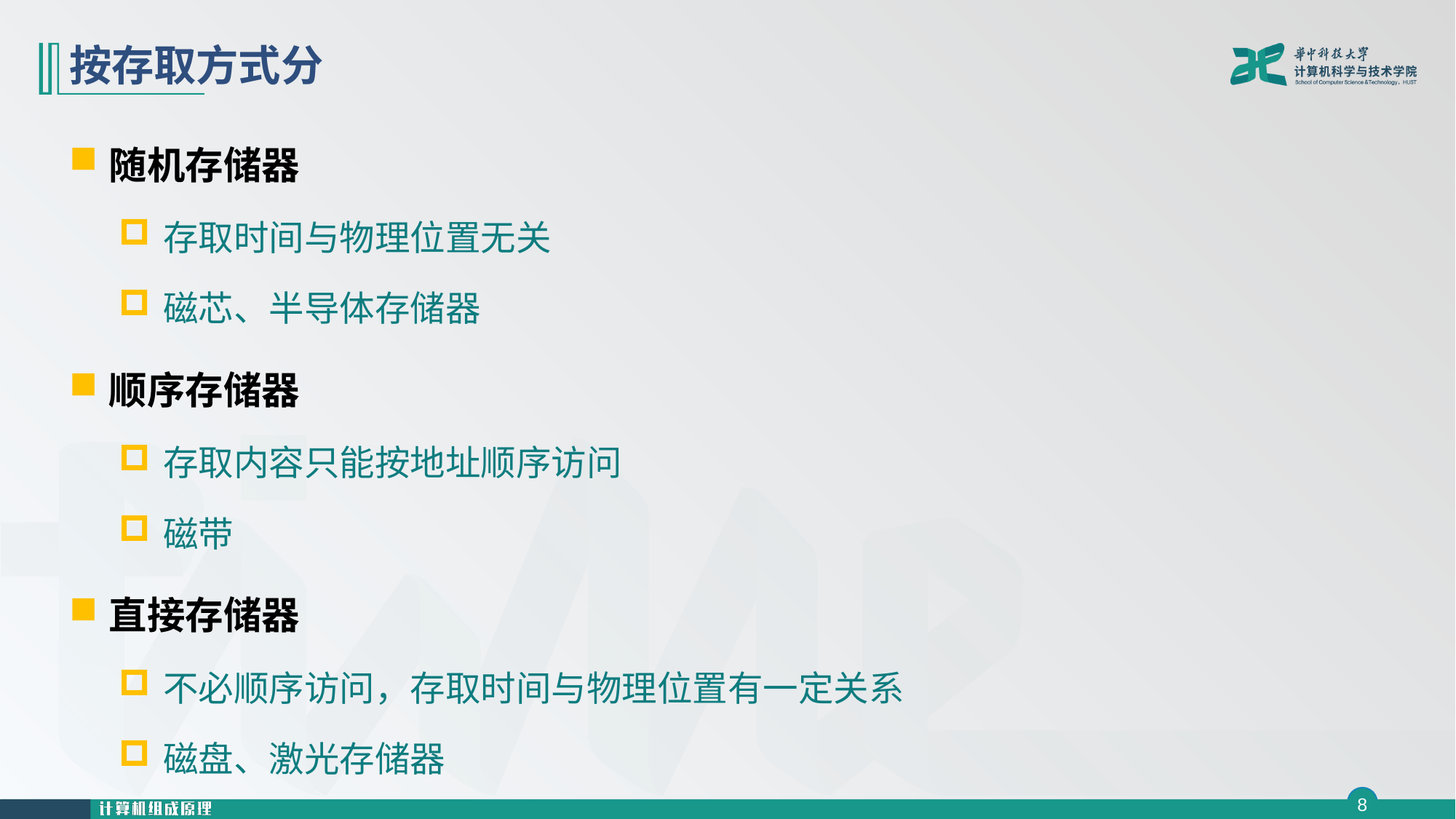

# 按存取方式分
随机存储器
存取时间与物理位置无关
磁芯、半导体存储器
顺序存储器
存取内容只能按地址顺序访问
磁带
直接存储器
不必顺序访问，存取时间与物理位置有一定关系
磁盘、激光存储器